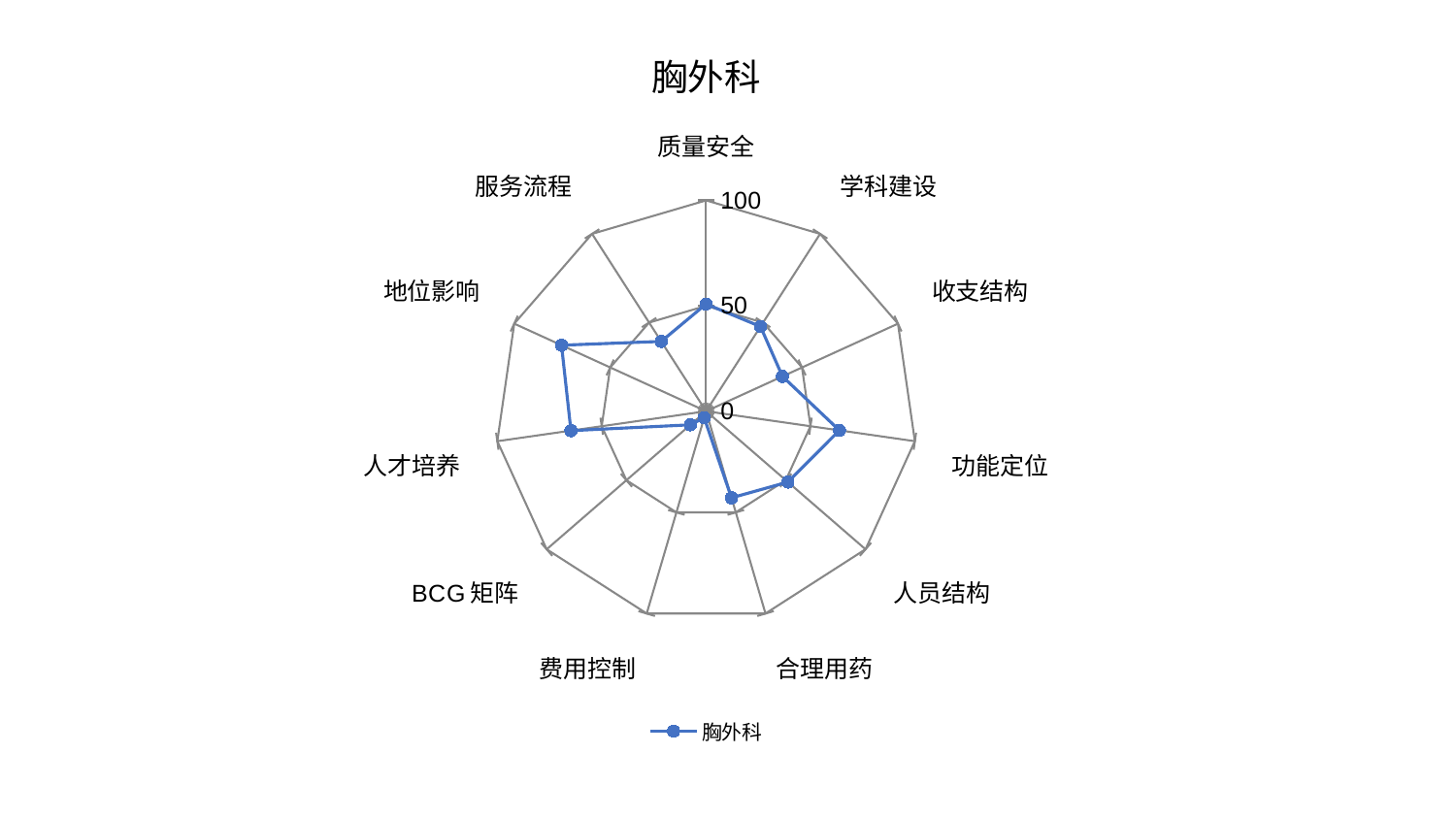

### Chart: 胸外科

| Category | 胸外科 |
|---|---|
| 质量安全 | 50.85539456004875 |
| 学科建设 | 47.745339703705724 |
| 收支结构 | 39.800168070154825 |
| 功能定位 | 63.840181310052984 |
| 人员结构 | 51.293535364081066 |
| 合理用药 | 42.807751101766584 |
| 费用控制 | 3.2316880632641745 |
| BCG矩阵 | 9.845195787753951 |
| 人才培养 | 64.74690302266286 |
| 地位影响 | 75.36326327219119 |
| 服务流程 | 39.36379035955072 |
139